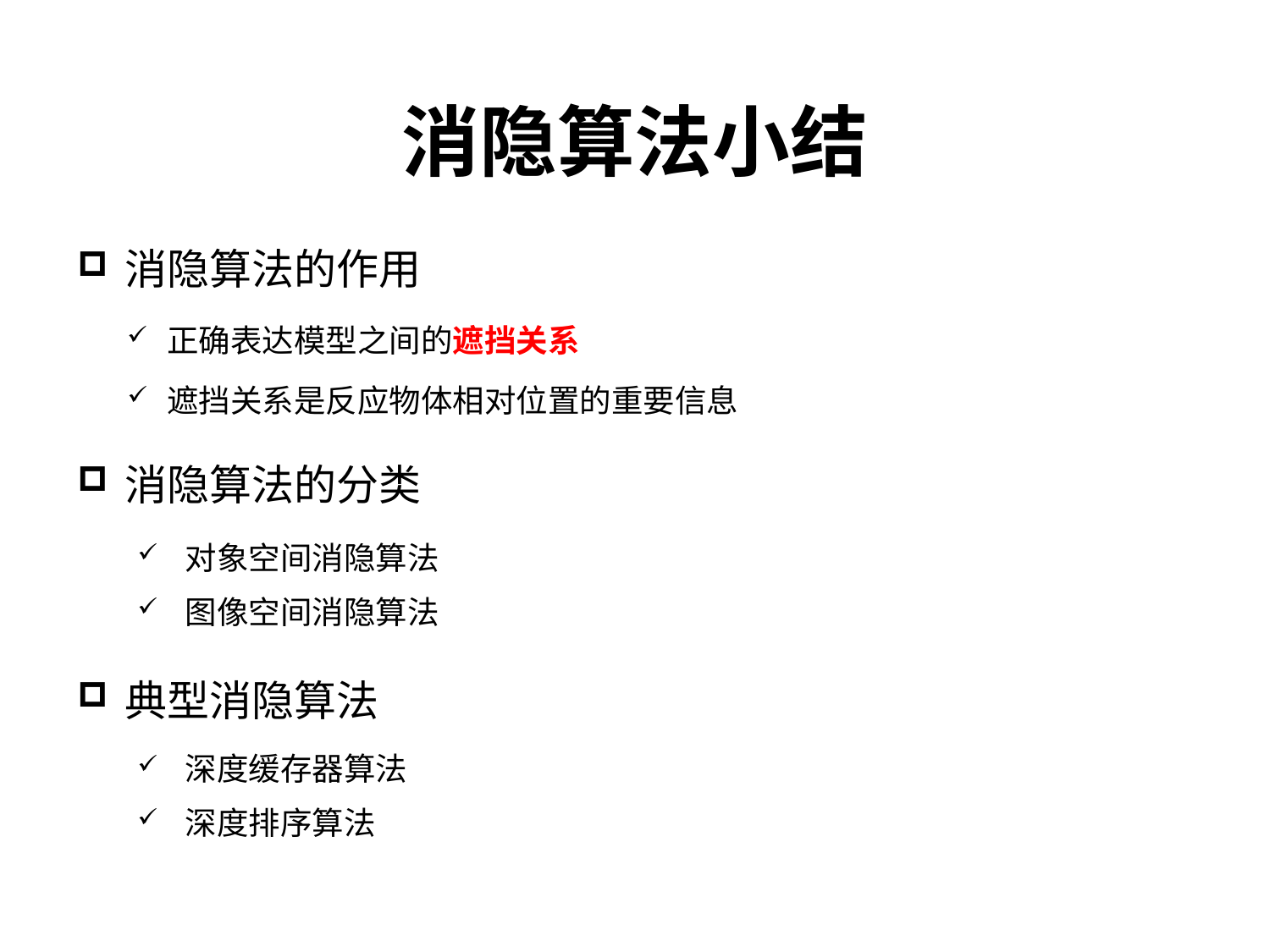

# 消隐算法小结
消隐算法的作用
正确表达模型之间的遮挡关系
遮挡关系是反应物体相对位置的重要信息
消隐算法的分类
对象空间消隐算法
图像空间消隐算法
典型消隐算法
深度缓存器算法
深度排序算法